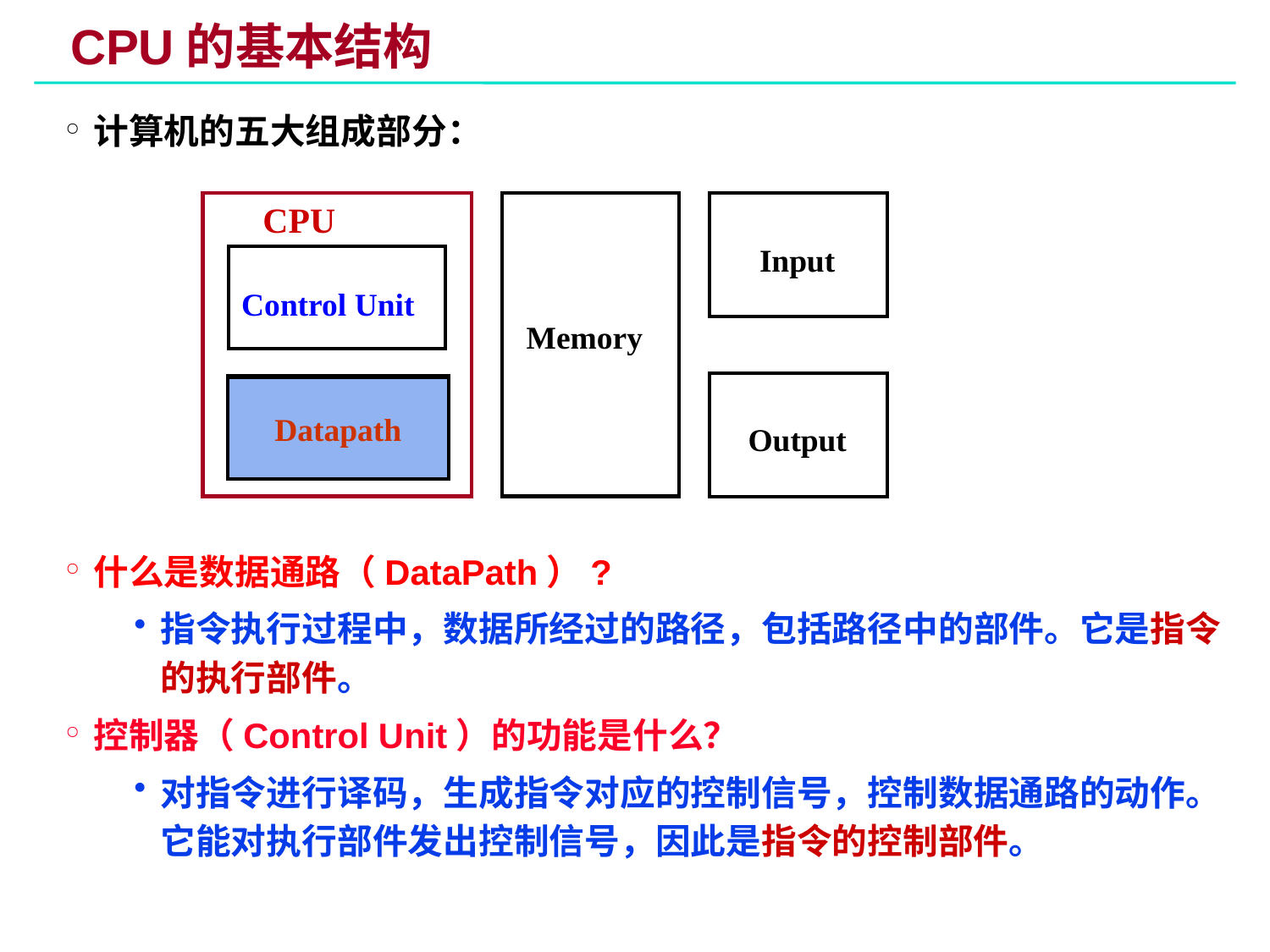

# CPU的基本结构
计算机的五大组成部分：

什么是数据通路（DataPath）?
指令执行过程中，数据所经过的路径，包括路径中的部件。它是指令的执行部件。
控制器（Control Unit）的功能是什么？
对指令进行译码，生成指令对应的控制信号，控制数据通路的动作。它能对执行部件发出控制信号，因此是指令的控制部件。
CPU

Input

Control Unit
Memory

Datapath

Datapath
Output